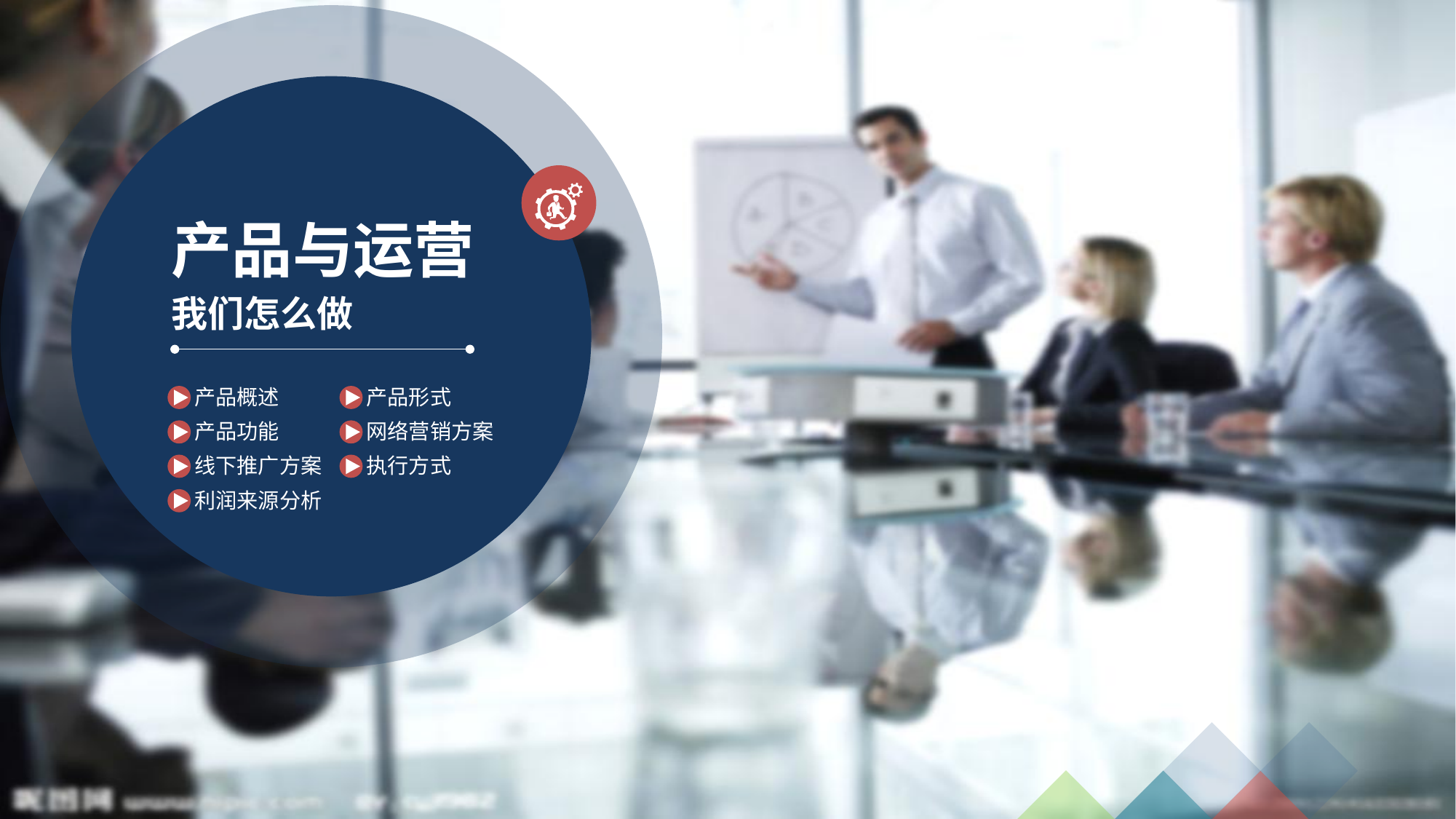

产品与运营
我们怎么做
产品概述

产品形式

产品功能

网络营销方案

线下推广方案

执行方式

利润来源分析